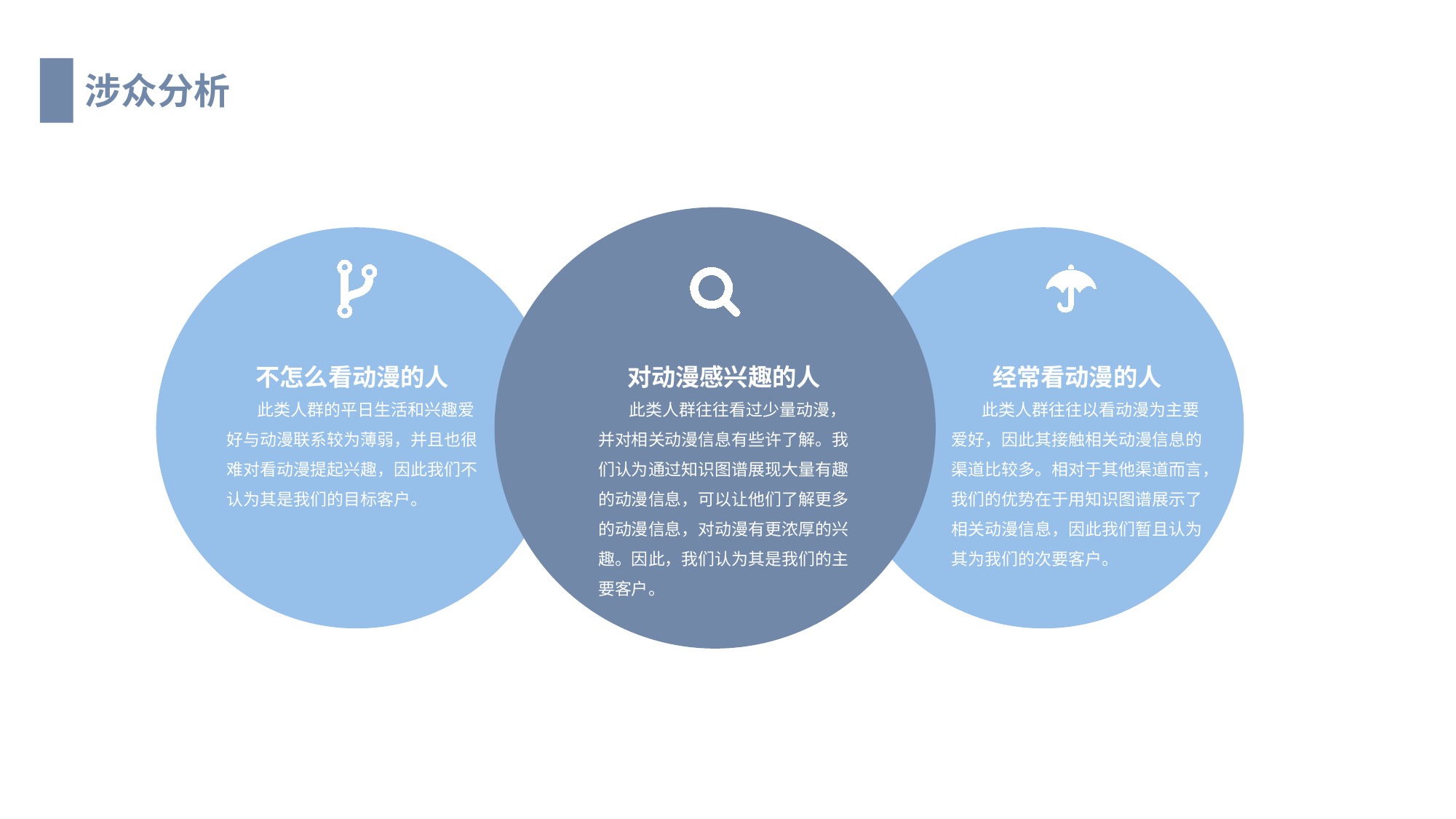

涉众分析

不怎么看动漫的人
对动漫感兴趣的人
经常看动漫的人
       此类人群的平日生活和兴趣爱好与动漫联系较为薄弱，并且也很难对看动漫提起兴趣，因此我们不认为其是我们的目标客户。
       此类人群往往看过少量动漫，并对相关动漫信息有些许了解。我们认为通过知识图谱展现大量有趣的动漫信息，可以让他们了解更多的动漫信息，对动漫有更浓厚的兴趣。因此，我们认为其是我们的主要客户。
       此类人群往往以看动漫为主要爱好，因此其接触相关动漫信息的渠道比较多。相对于其他渠道而言，我们的优势在于用知识图谱展示了相关动漫信息，因此我们暂且认为其为我们的次要客户。